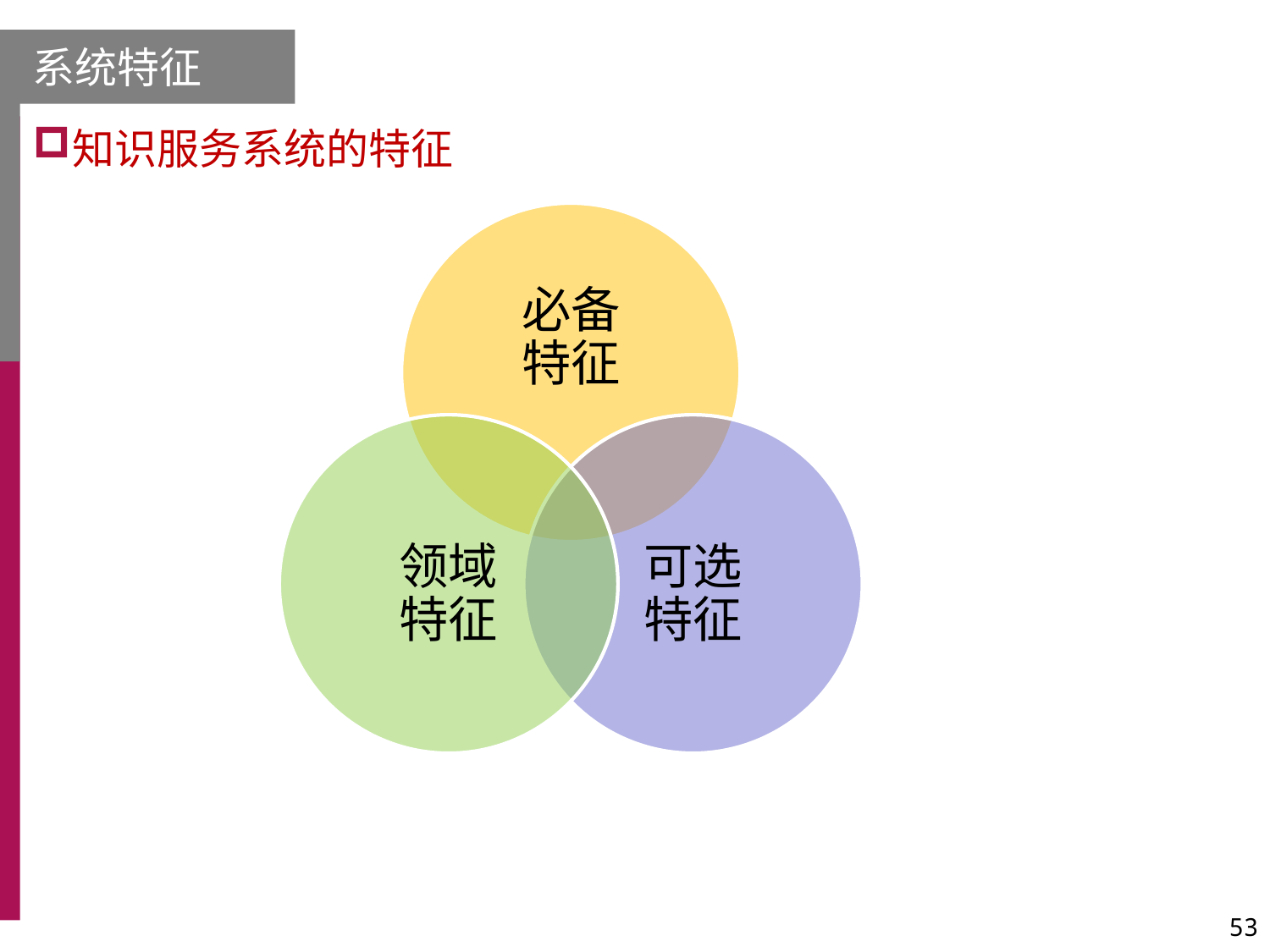

系统特征
知识服务系统的特征

必备
特征
可选
特征
领域
特征
53